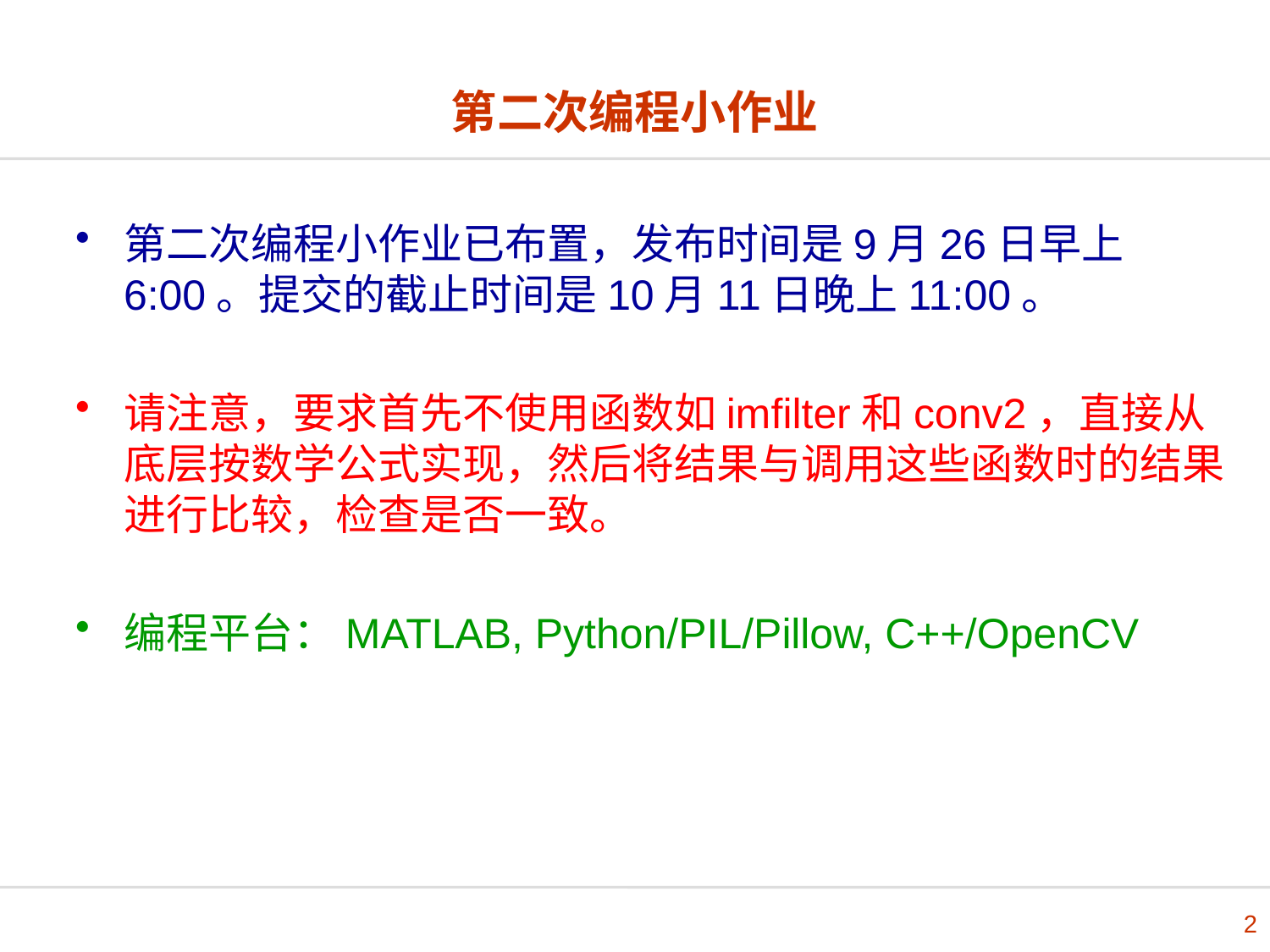

# 第二次编程小作业
第二次编程小作业已布置，发布时间是9月26日早上6:00。提交的截止时间是10月11日晚上11:00。

请注意，要求首先不使用函数如imfilter和conv2，直接从底层按数学公式实现，然后将结果与调用这些函数时的结果进行比较，检查是否一致。

编程平台：MATLAB, Python/PIL/Pillow, C++/OpenCV
2